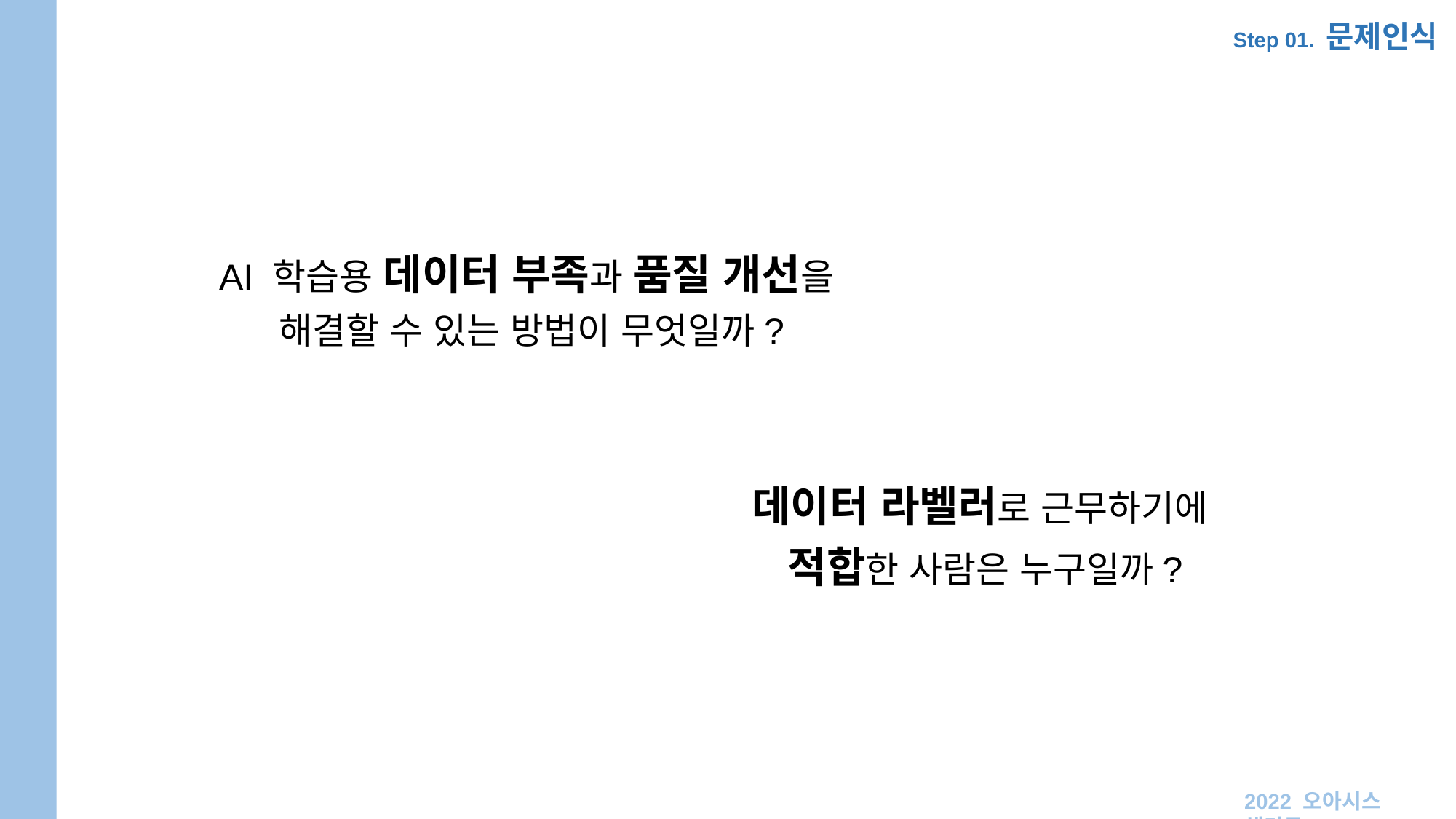

Step 01. 문제인식
AI 학습용 데이터 부족과 품질 개선을
해결할 수 있는 방법이 무엇일까?
데이터 라벨러로 근무하기에
적합한 사람은 누구일까?
2022 오아시스 해커톤